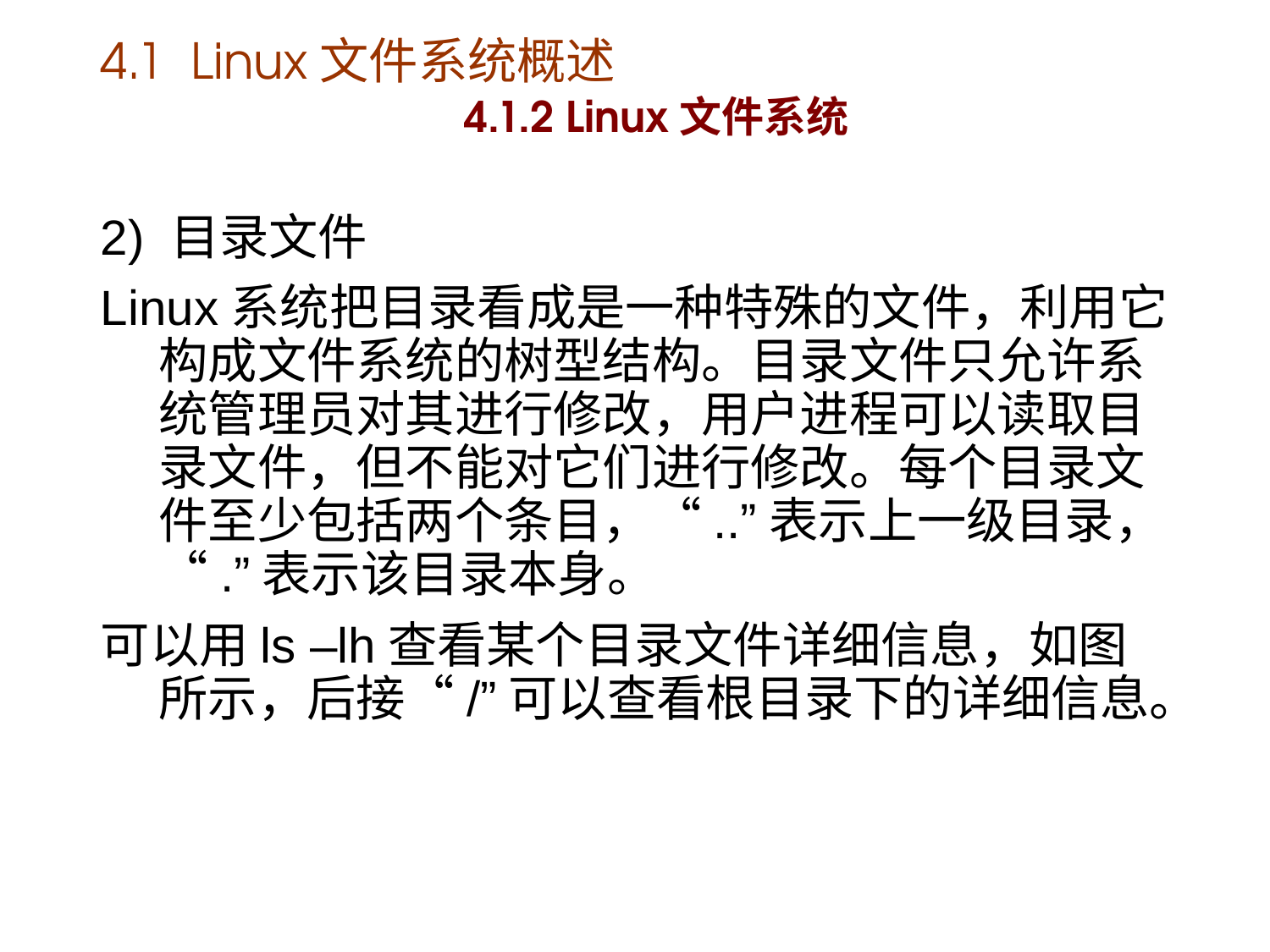

# 4.1  Linux文件系统概述 4.1.2 Linux文件系统
2) 目录文件
Linux系统把目录看成是一种特殊的文件，利用它构成文件系统的树型结构。目录文件只允许系统管理员对其进行修改，用户进程可以读取目录文件，但不能对它们进行修改。每个目录文件至少包括两个条目，“..”表示上一级目录，“.”表示该目录本身。
可以用ls –lh查看某个目录文件详细信息，如图所示，后接“/”可以查看根目录下的详细信息。